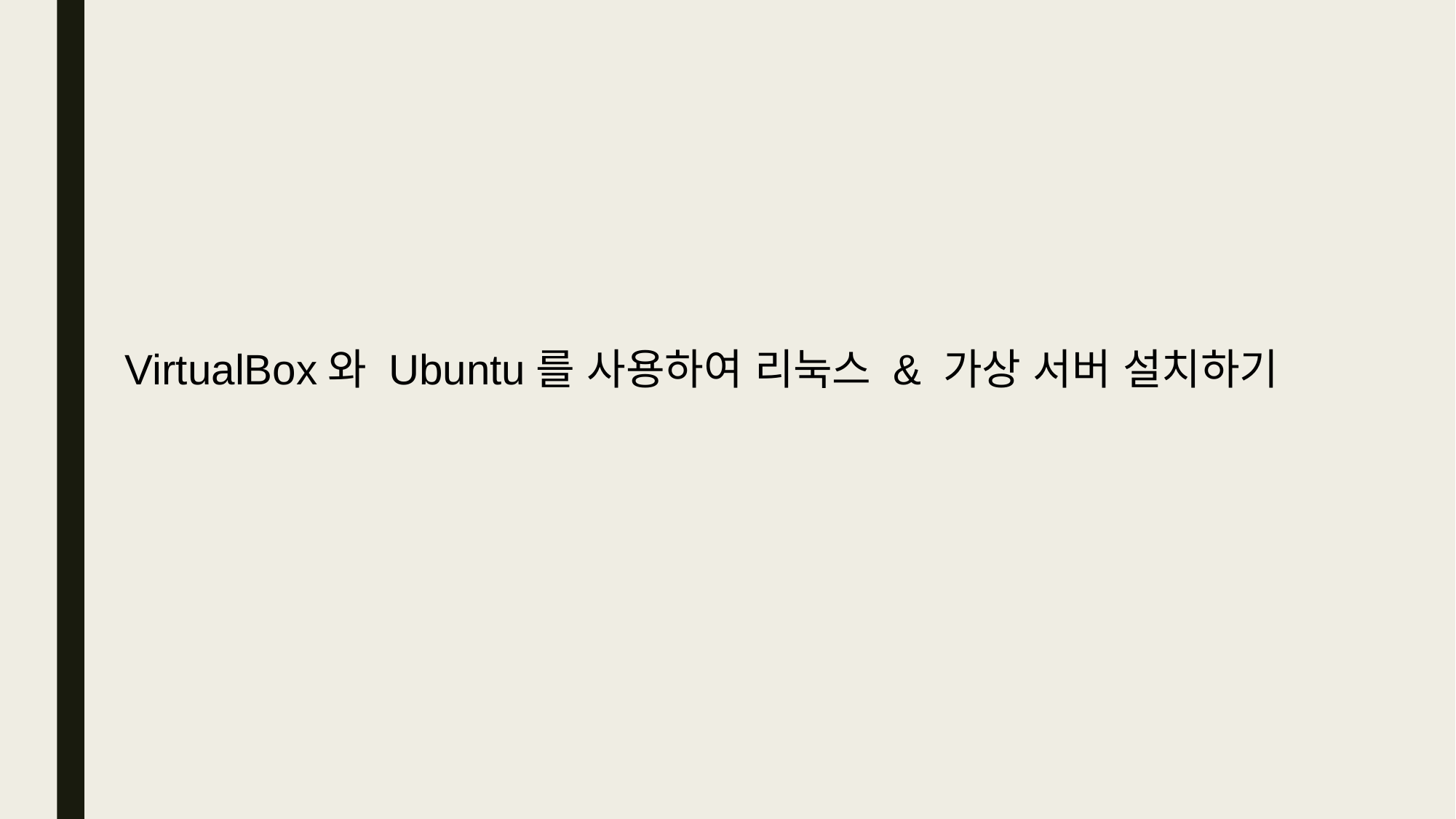

VirtualBox와 Ubuntu를 사용하여 리눅스 & 가상 서버 설치하기